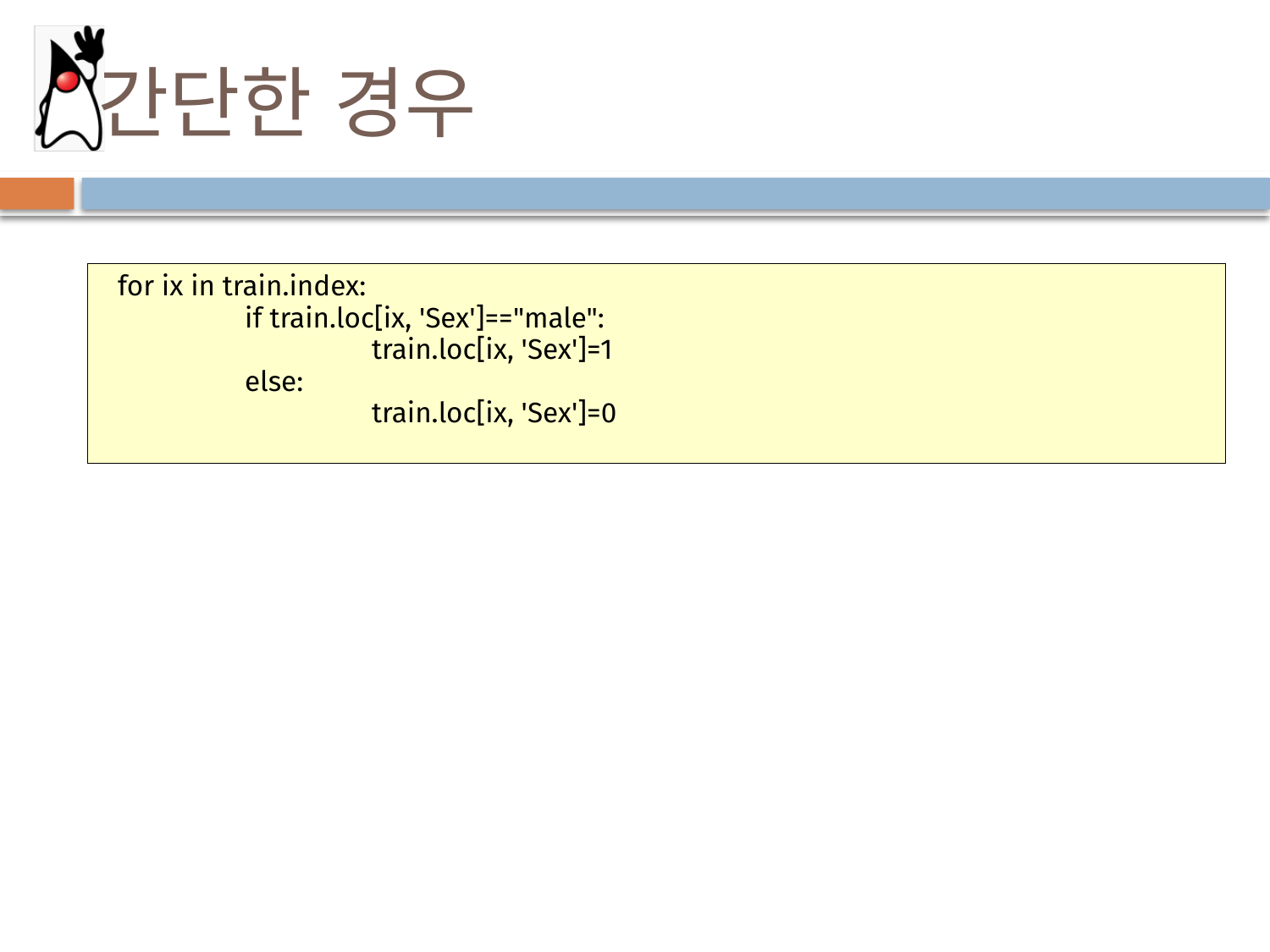

# 간단한 경우
for ix in train.index:
	if train.loc[ix, 'Sex']=="male":
		train.loc[ix, 'Sex']=1
	else:
		train.loc[ix, 'Sex']=0